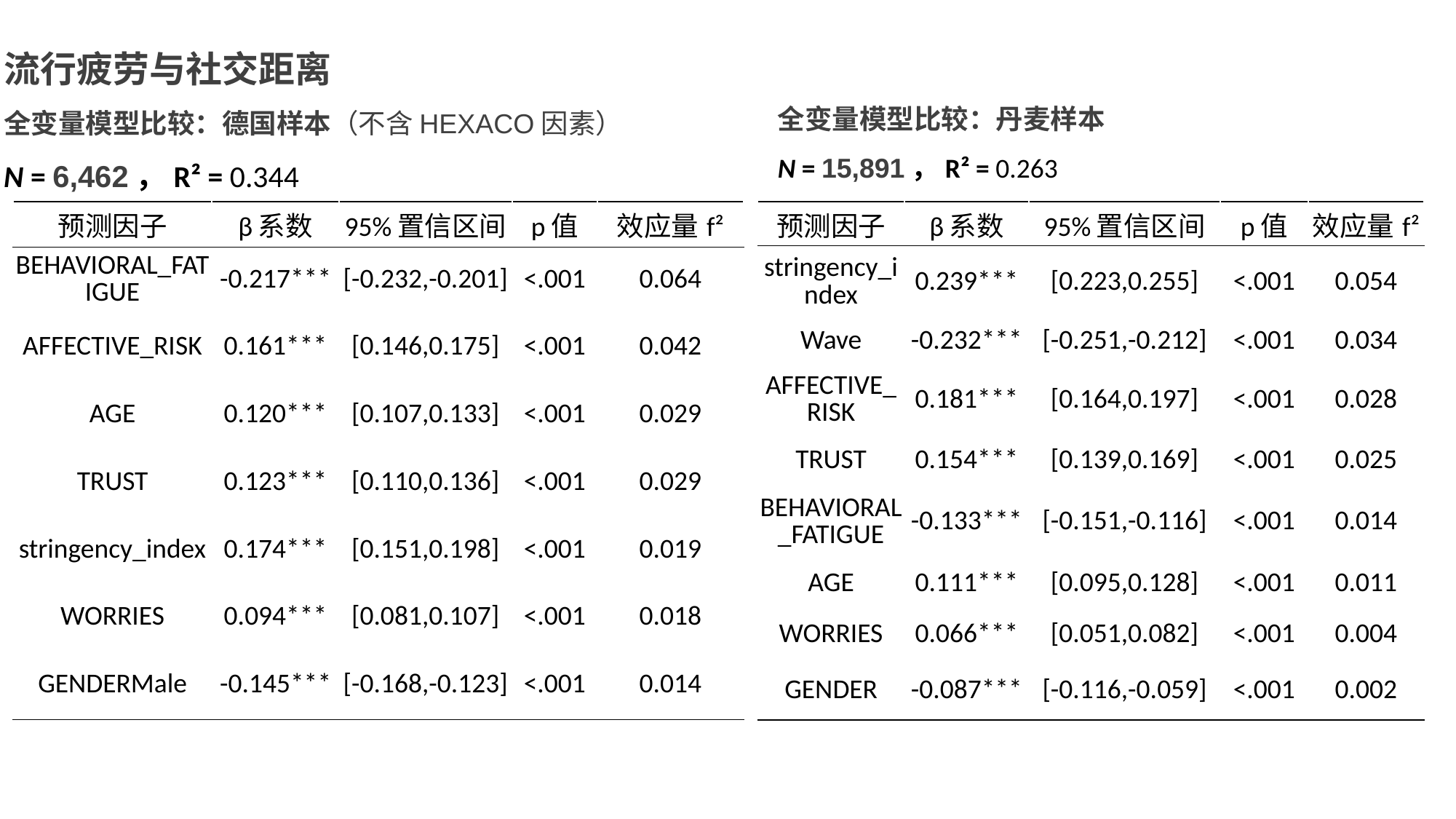

流行疲劳与社交距离
全变量模型比较：德国样本（不含HEXACO因素）
N = 6,462，R² = 0.344

全变量模型比较：丹麦样本
N = 15,891，R² = 0.263
| 预测因子 | β系数 | 95%置信区间 | p值 | 效应量f² |
| --- | --- | --- | --- | --- |
| BEHAVIORAL\_FATIGUE | -0.217\*\*\* | [-0.232,-0.201] | <.001 | 0.064 |
| AFFECTIVE\_RISK | 0.161\*\*\* | [0.146,0.175] | <.001 | 0.042 |
| AGE | 0.120\*\*\* | [0.107,0.133] | <.001 | 0.029 |
| TRUST | 0.123\*\*\* | [0.110,0.136] | <.001 | 0.029 |
| stringency\_index | 0.174\*\*\* | [0.151,0.198] | <.001 | 0.019 |
| WORRIES | 0.094\*\*\* | [0.081,0.107] | <.001 | 0.018 |
| GENDERMale | -0.145\*\*\* | [-0.168,-0.123] | <.001 | 0.014 |
| 预测因子 | β系数 | 95%置信区间 | p值 | 效应量f² |
| --- | --- | --- | --- | --- |
| stringency\_index | 0.239\*\*\* | [0.223,0.255] | <.001 | 0.054 |
| Wave | -0.232\*\*\* | [-0.251,-0.212] | <.001 | 0.034 |
| AFFECTIVE\_RISK | 0.181\*\*\* | [0.164,0.197] | <.001 | 0.028 |
| TRUST | 0.154\*\*\* | [0.139,0.169] | <.001 | 0.025 |
| BEHAVIORAL\_FATIGUE | -0.133\*\*\* | [-0.151,-0.116] | <.001 | 0.014 |
| AGE | 0.111\*\*\* | [0.095,0.128] | <.001 | 0.011 |
| WORRIES | 0.066\*\*\* | [0.051,0.082] | <.001 | 0.004 |
| GENDER | -0.087\*\*\* | [-0.116,-0.059] | <.001 | 0.002 |